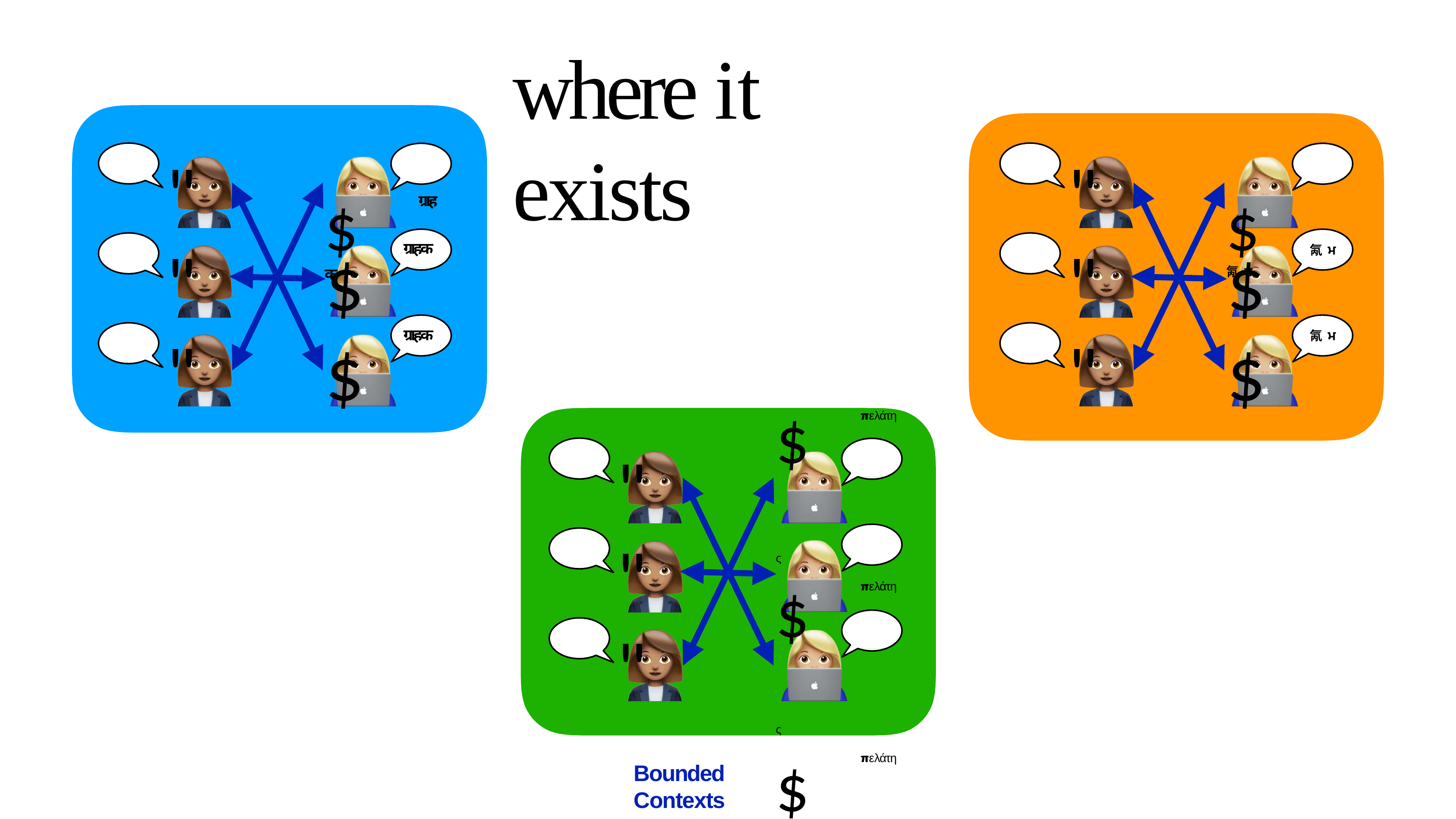

# where it exists
$ग्राहक
$氝ਮ

"
"	$
"	$
"
"	$
"	$

ग्राहक
氝ਮ

ग्राहक
氝ਮ

$πελάτης
$πελάτης
$πελάτης

"
"
"

Bounded Contexts